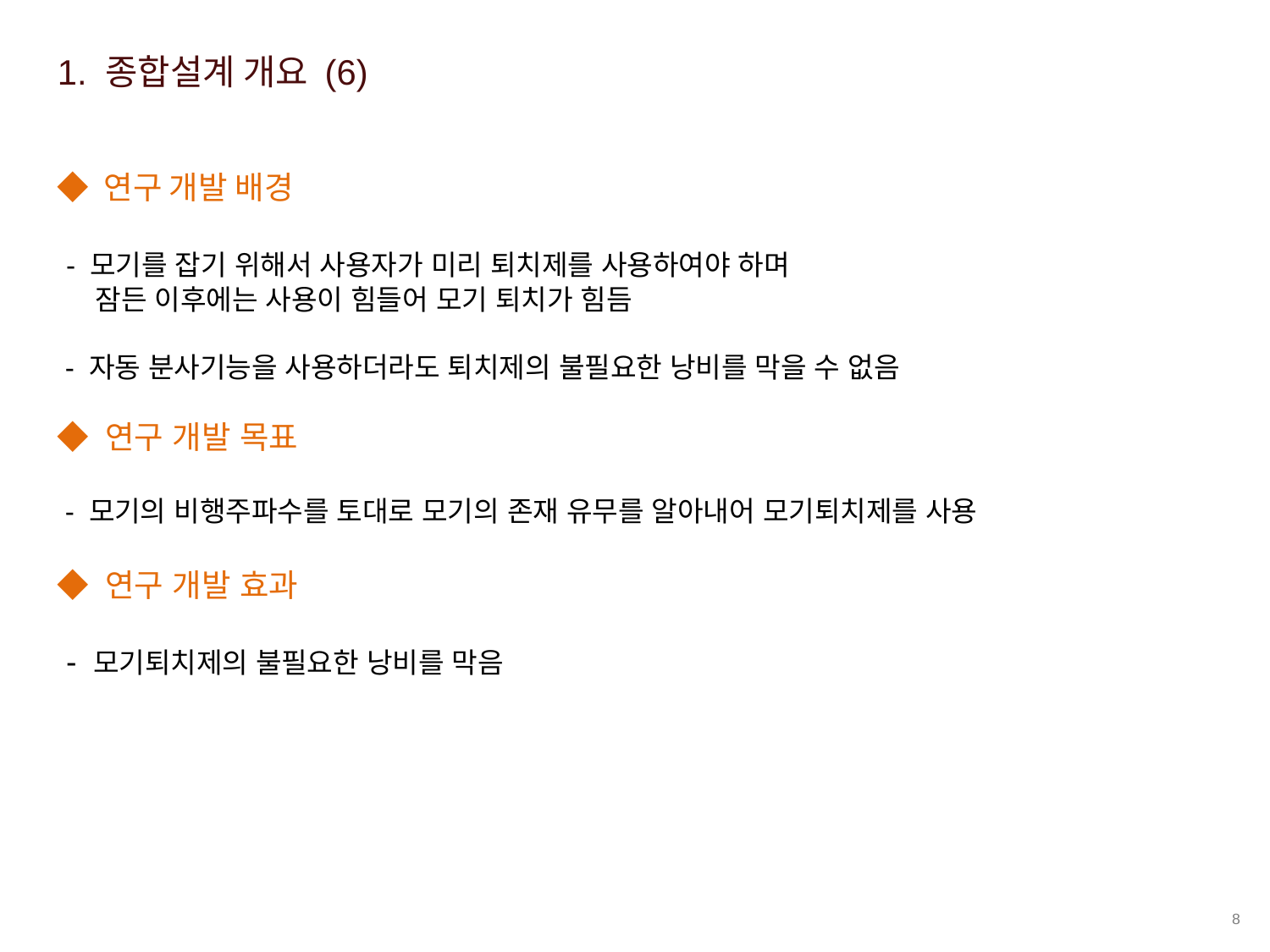

1. 종합설계 개요 (6)
◆ 연구 개발 배경

 - 모기를 잡기 위해서 사용자가 미리 퇴치제를 사용하여야 하며
    잠든 이후에는 사용이 힘들어 모기 퇴치가 힘듬

 - 자동 분사기능을 사용하더라도 퇴치제의 불필요한 낭비를 막을 수 없음

◆ 연구 개발 목표

 - 모기의 비행주파수를 토대로 모기의 존재 유무를 알아내어 모기퇴치제를 사용

◆ 연구 개발 효과

 - 모기퇴치제의 불필요한 낭비를 막음